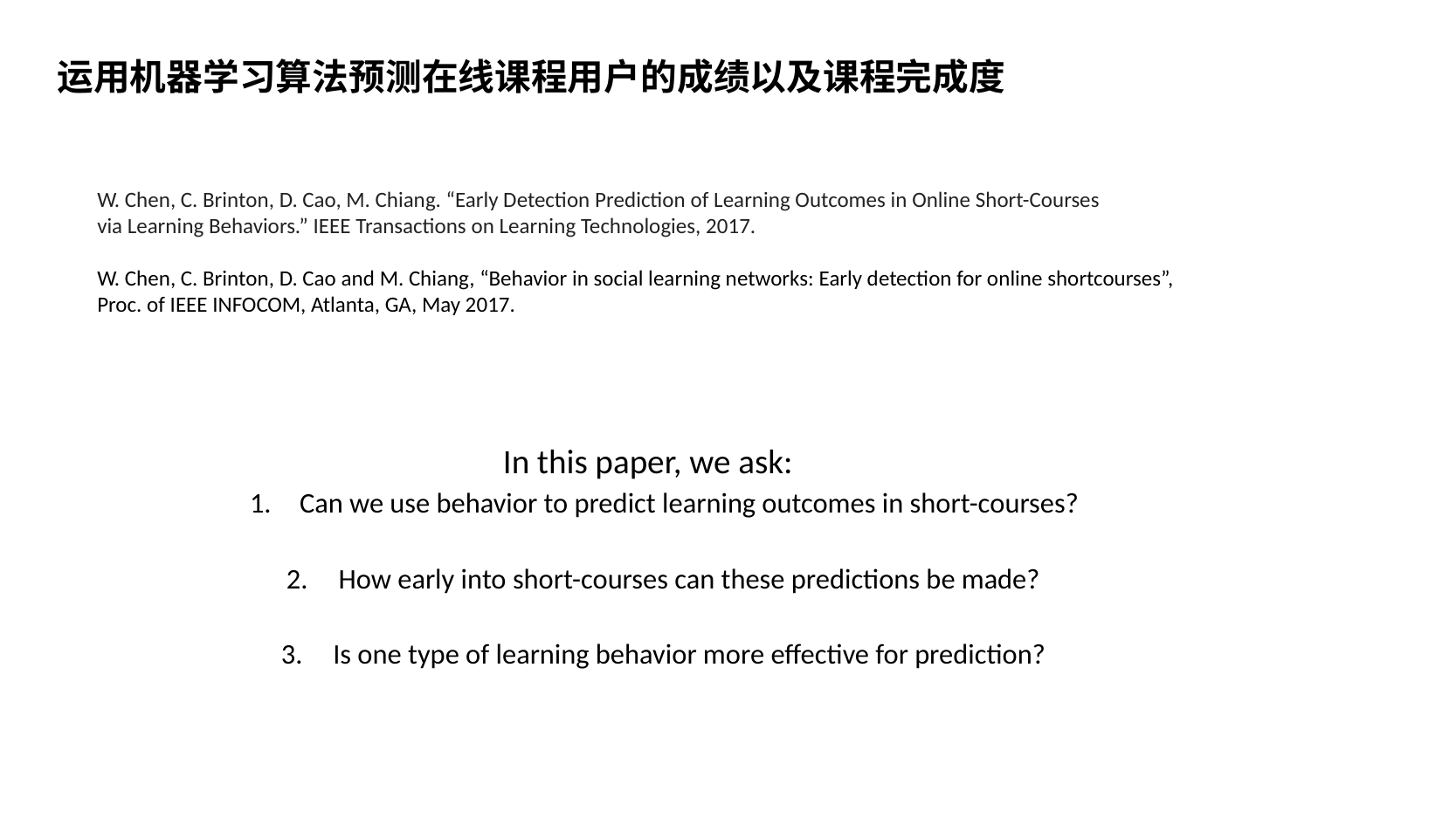

运用机器学习算法预测在线课程用户的成绩以及课程完成度

W. Chen, C. Brinton, D. Cao, M. Chiang. “Early Detection Prediction of Learning Outcomes in Online Short-Courses
via Learning Behaviors.” IEEE Transactions on Learning Technologies, 2017.

W. Chen, C. Brinton, D. Cao and M. Chiang, “Behavior in social learning networks: Early detection for online shortcourses”,
Proc. of IEEE INFOCOM, Atlanta, GA, May 2017.

In this paper, we ask:
Can we use behavior to predict learning outcomes in short-courses?

How early into short-courses can these predictions be made?

Is one type of learning behavior more effective for prediction?